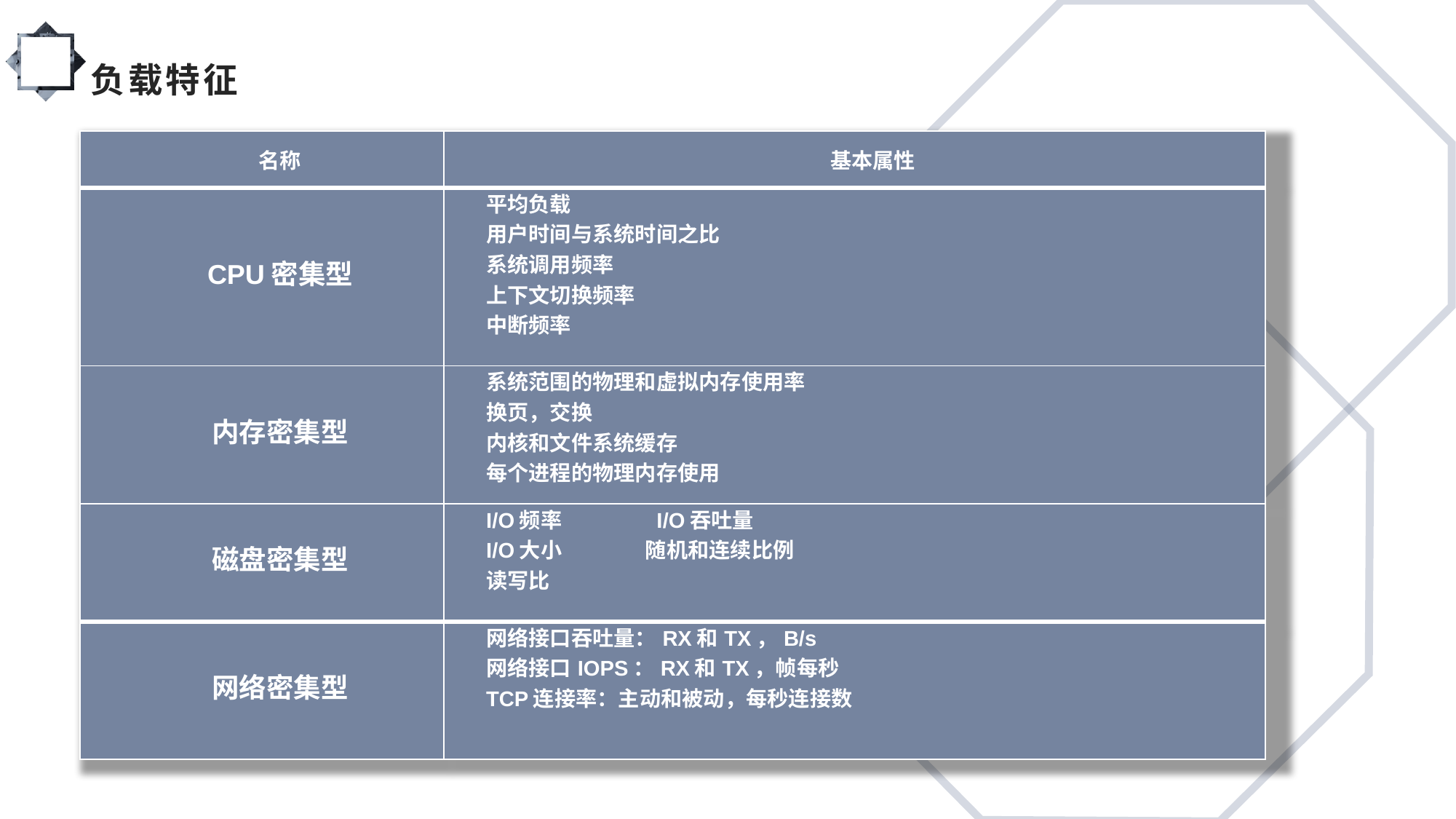

# 负载特征
| 名称 | 基本属性 |
| --- | --- |
| CPU密集型 | 平均负载 用户时间与系统时间之比 系统调用频率 上下文切换频率 中断频率 |
| 内存密集型 | 系统范围的物理和虚拟内存使用率 换页，交换 内核和文件系统缓存 每个进程的物理内存使用 |
| 磁盘密集型 | I/O频率 I/O吞吐量 I/O大小 随机和连续比例 读写比 |
| 网络密集型 | 网络接口吞吐量：RX和TX，B/s 网络接口IOPS：RX和TX，帧每秒 TCP连接率：主动和被动，每秒连接数 |